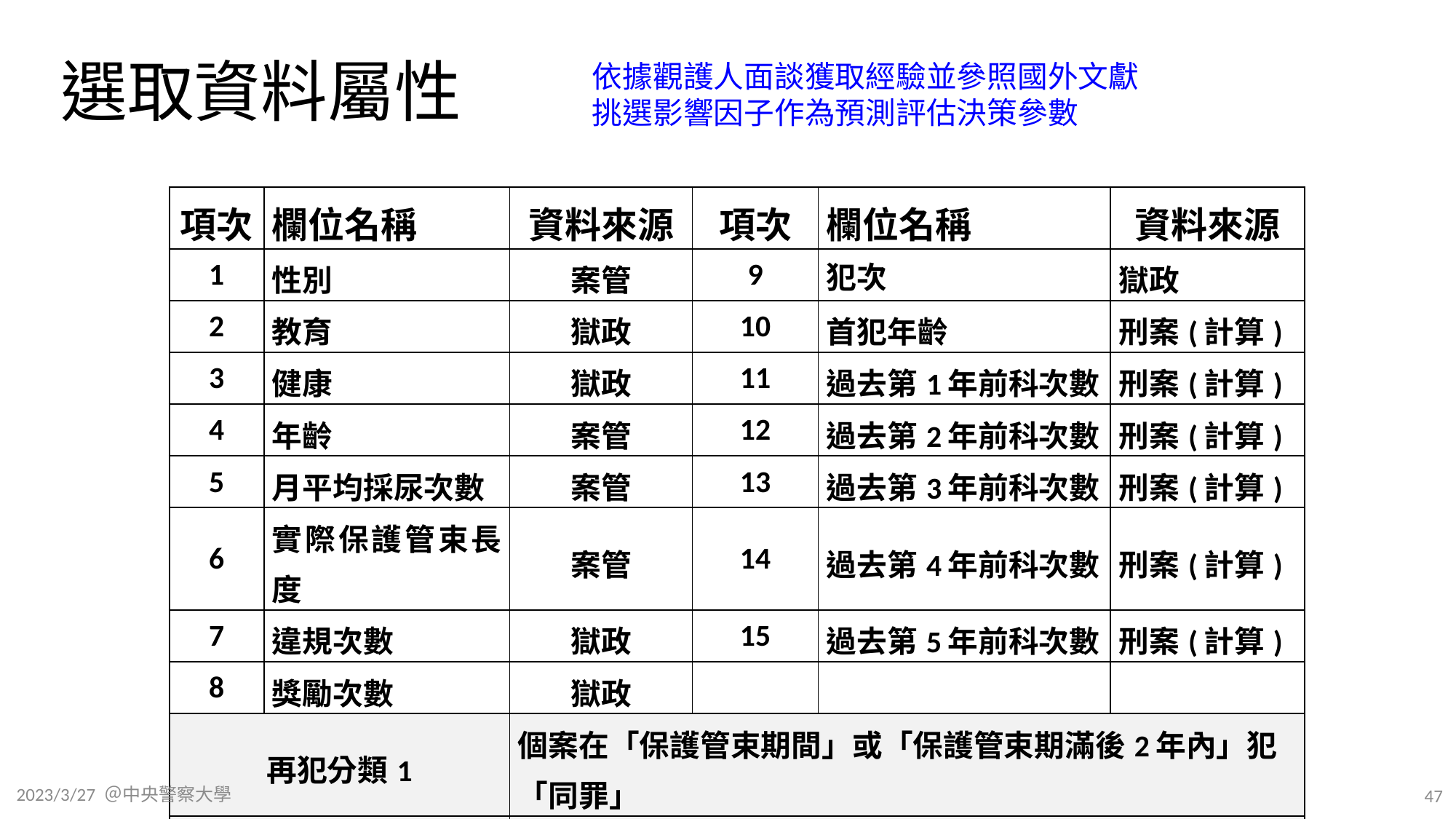

# 選取資料屬性
依據觀護人面談獲取經驗並參照國外文獻
挑選影響因子作為預測評估決策參數
| 項次 | 欄位名稱 | 資料來源 | 項次 | 欄位名稱 | 資料來源 |
| --- | --- | --- | --- | --- | --- |
| 1 | 性別 | 案管 | 9 | 犯次 | 獄政 |
| 2 | 教育 | 獄政 | 10 | 首犯年齡 | 刑案(計算) |
| 3 | 健康 | 獄政 | 11 | 過去第1年前科次數 | 刑案(計算) |
| 4 | 年齡 | 案管 | 12 | 過去第2年前科次數 | 刑案(計算) |
| 5 | 月平均採尿次數 | 案管 | 13 | 過去第3年前科次數 | 刑案(計算) |
| 6 | 實際保護管束長度 | 案管 | 14 | 過去第4年前科次數 | 刑案(計算) |
| 7 | 違規次數 | 獄政 | 15 | 過去第5年前科次數 | 刑案(計算) |
| 8 | 獎勵次數 | 獄政 |  |  |  |
| 再犯分類1 |  | 個案在「保護管束期間」或「保護管束期滿後2年內」犯「同罪」 |  |  |  |
| 再犯分類2\* |  | 個案在「保護管束期間」曾啟動「同罪」或「異罪」偵查 |  |  |  |
2023/3/27 ＠中央警察大學
47